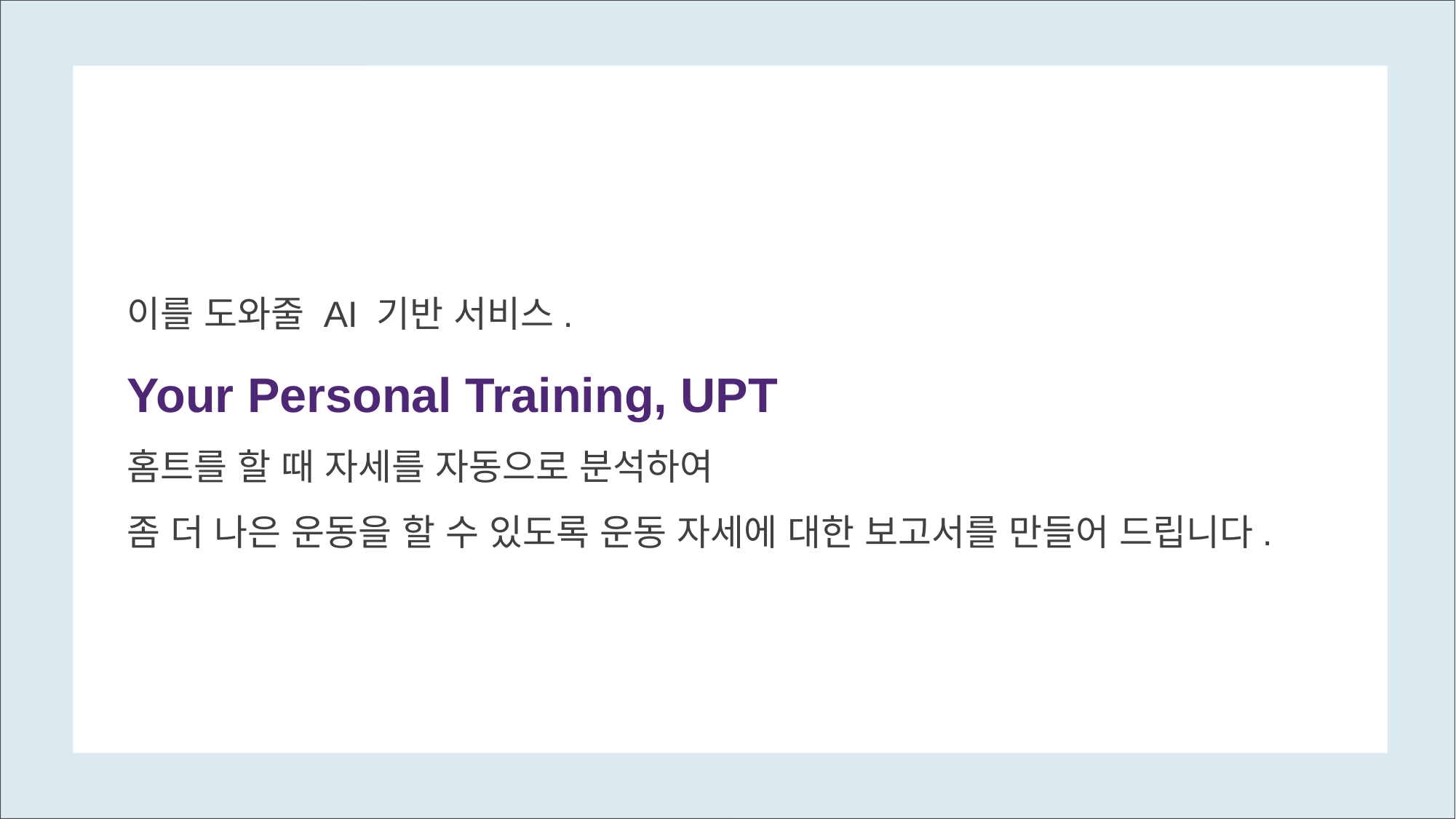

이를 도와줄 AI 기반 서비스.
Your Personal Training, UPT
홈트를 할 때 자세를 자동으로 분석하여
좀 더 나은 운동을 할 수 있도록 운동 자세에 대한 보고서를 만들어 드립니다.